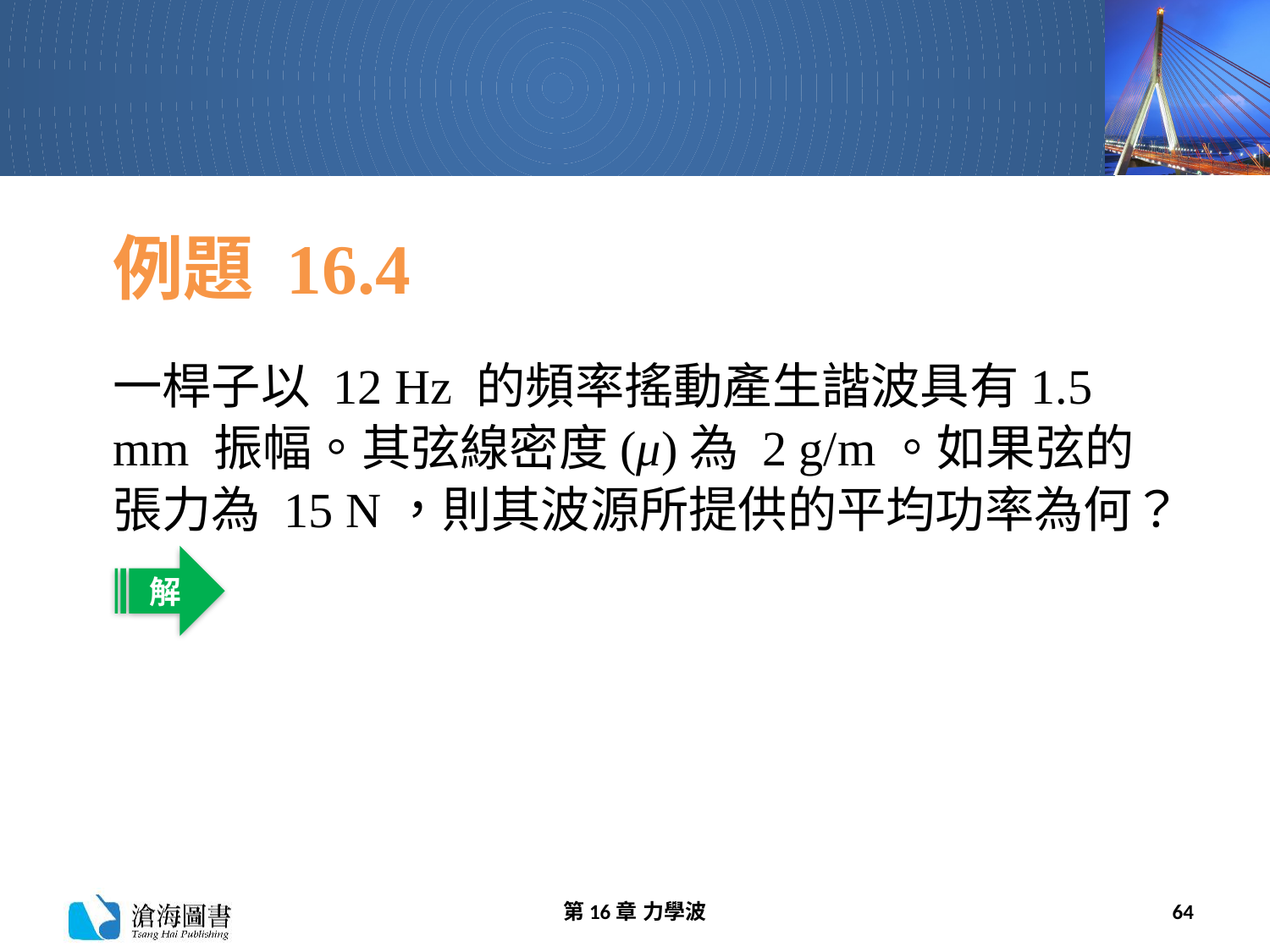

# 例題 16.4
一桿子以 12 Hz 的頻率搖動產生諧波具有1.5 mm 振幅。其弦線密度(μ)為 2 g/m。如果弦的張力為 15 N，則其波源所提供的平均功率為何？
解
第16章 力學波
64